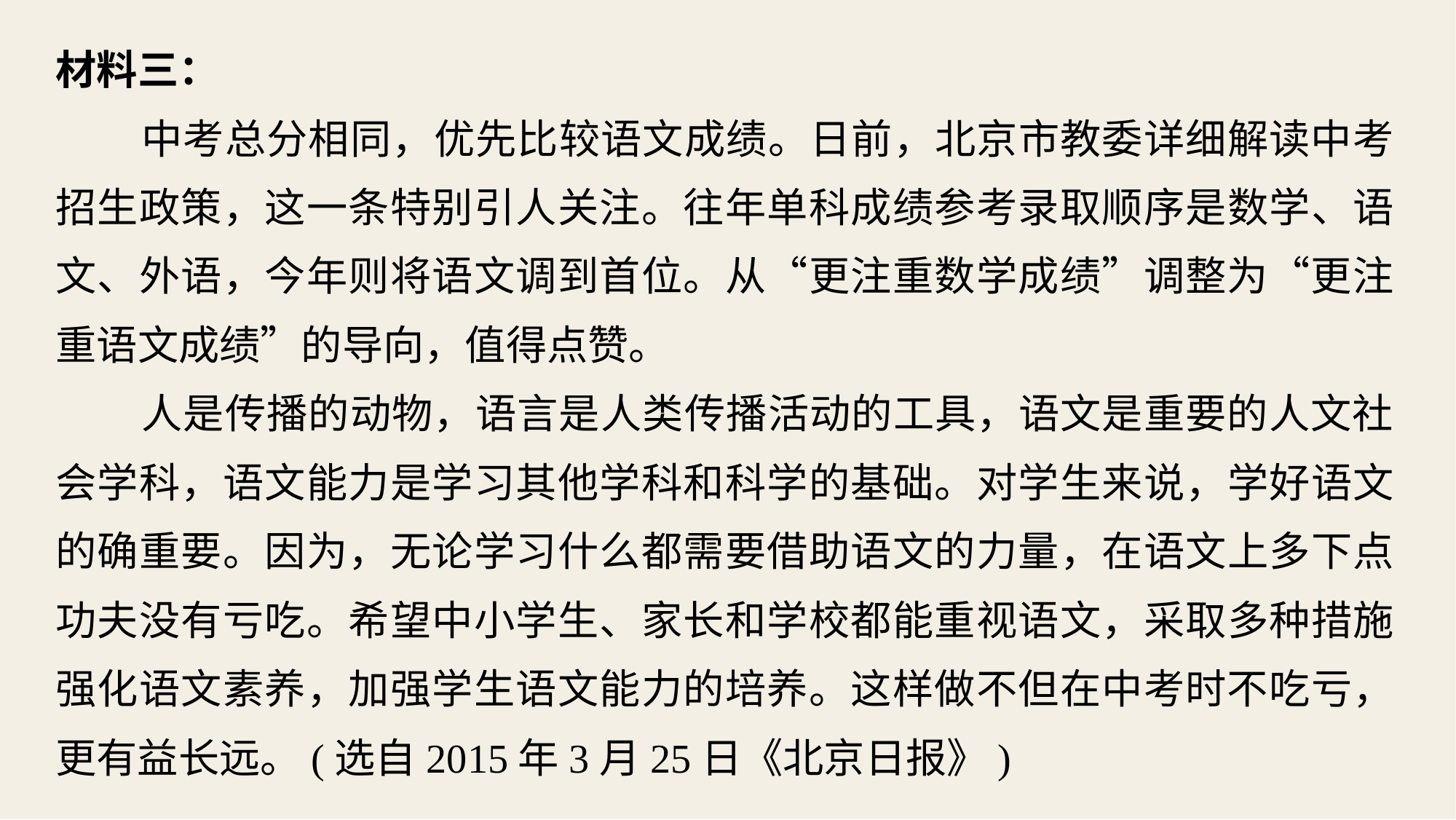

材料三：
中考总分相同，优先比较语文成绩。日前，北京市教委详细解读中考招生政策，这一条特别引人关注。往年单科成绩参考录取顺序是数学、语文、外语，今年则将语文调到首位。从“更注重数学成绩”调整为“更注重语文成绩”的导向，值得点赞。
人是传播的动物，语言是人类传播活动的工具，语文是重要的人文社会学科，语文能力是学习其他学科和科学的基础。对学生来说，学好语文的确重要。因为，无论学习什么都需要借助语文的力量，在语文上多下点功夫没有亏吃。希望中小学生、家长和学校都能重视语文，采取多种措施强化语文素养，加强学生语文能力的培养。这样做不但在中考时不吃亏，更有益长远。(选自2015年3月25日《北京日报》)